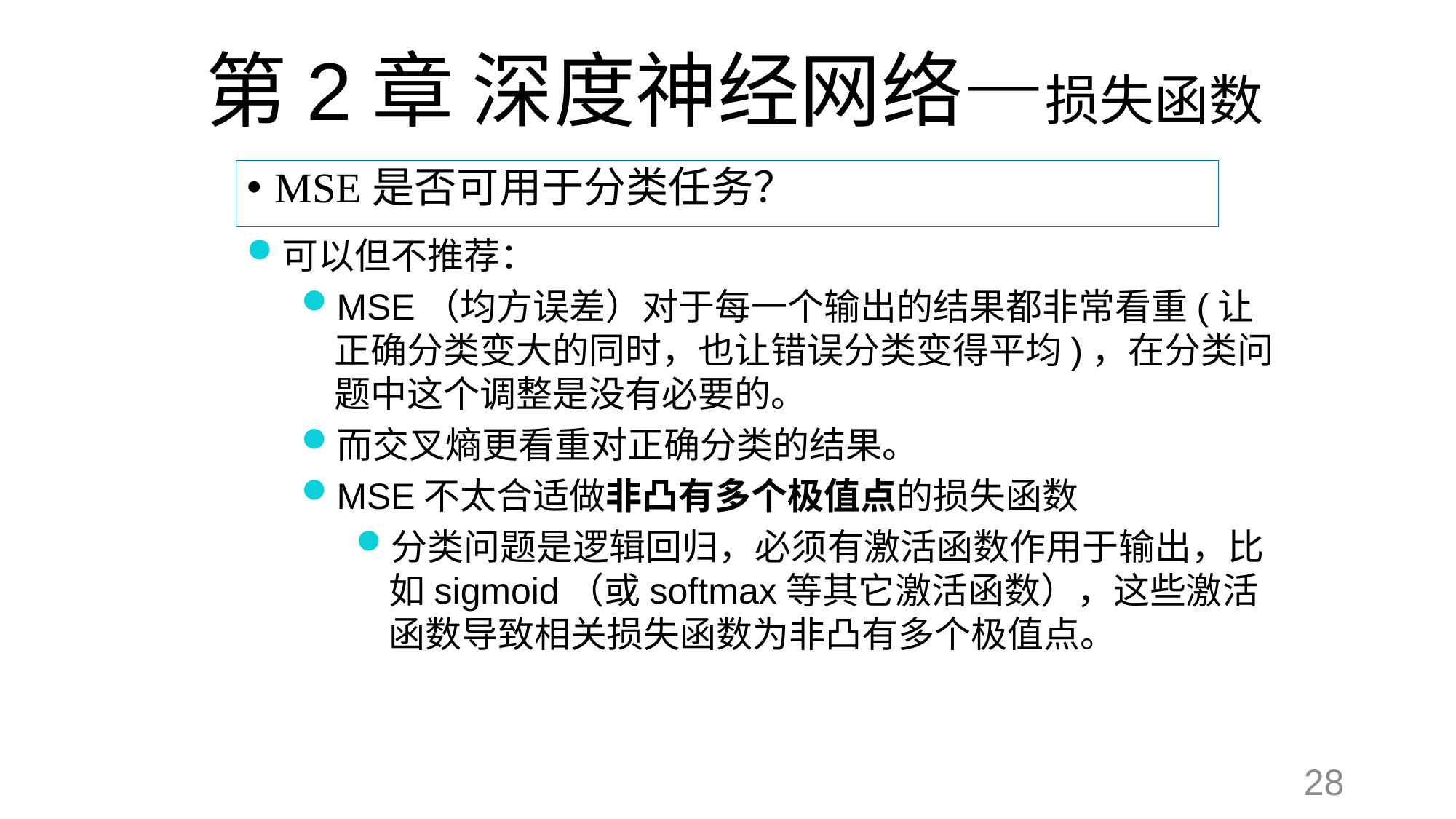

# 第2章 深度神经网络—损失函数
MSE是否可用于分类任务？
可以但不推荐：
MSE（均方误差）对于每一个输出的结果都非常看重(让正确分类变大的同时，也让错误分类变得平均)，在分类问题中这个调整是没有必要的。
而交叉熵更看重对正确分类的结果。
MSE不太合适做非凸有多个极值点的损失函数
分类问题是逻辑回归，必须有激活函数作用于输出，比如sigmoid（或softmax等其它激活函数），这些激活函数导致相关损失函数为非凸有多个极值点。

28